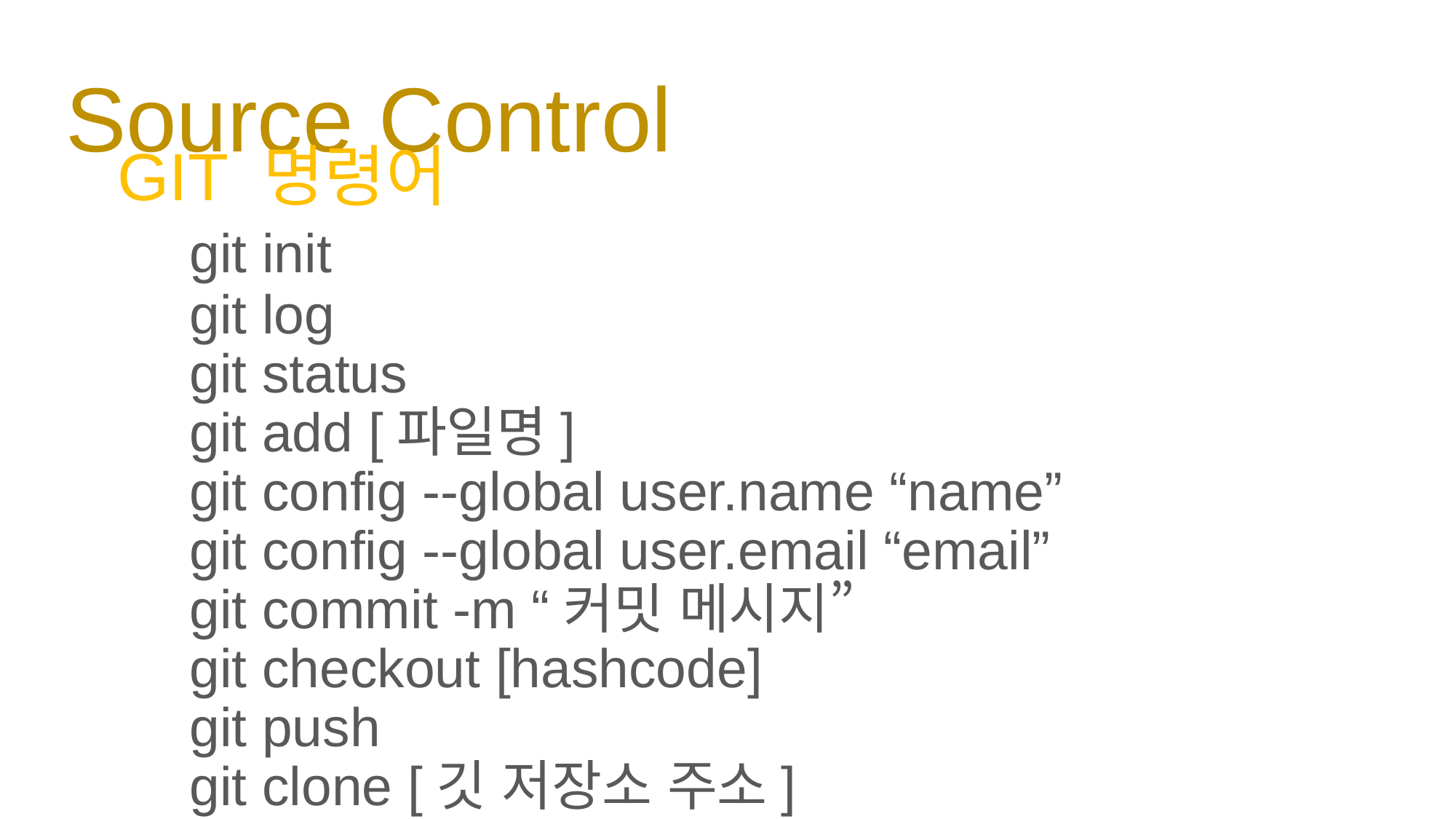

# Source Control
  GIT 명령어
	git init
	git log
	git status
	git add [파일명]
	git config --global user.name “name”
	git config --global user.email “email”
	git commit -m “커밋 메시지”
	git checkout [hashcode]
	git push
	git clone [깃 저장소 주소]